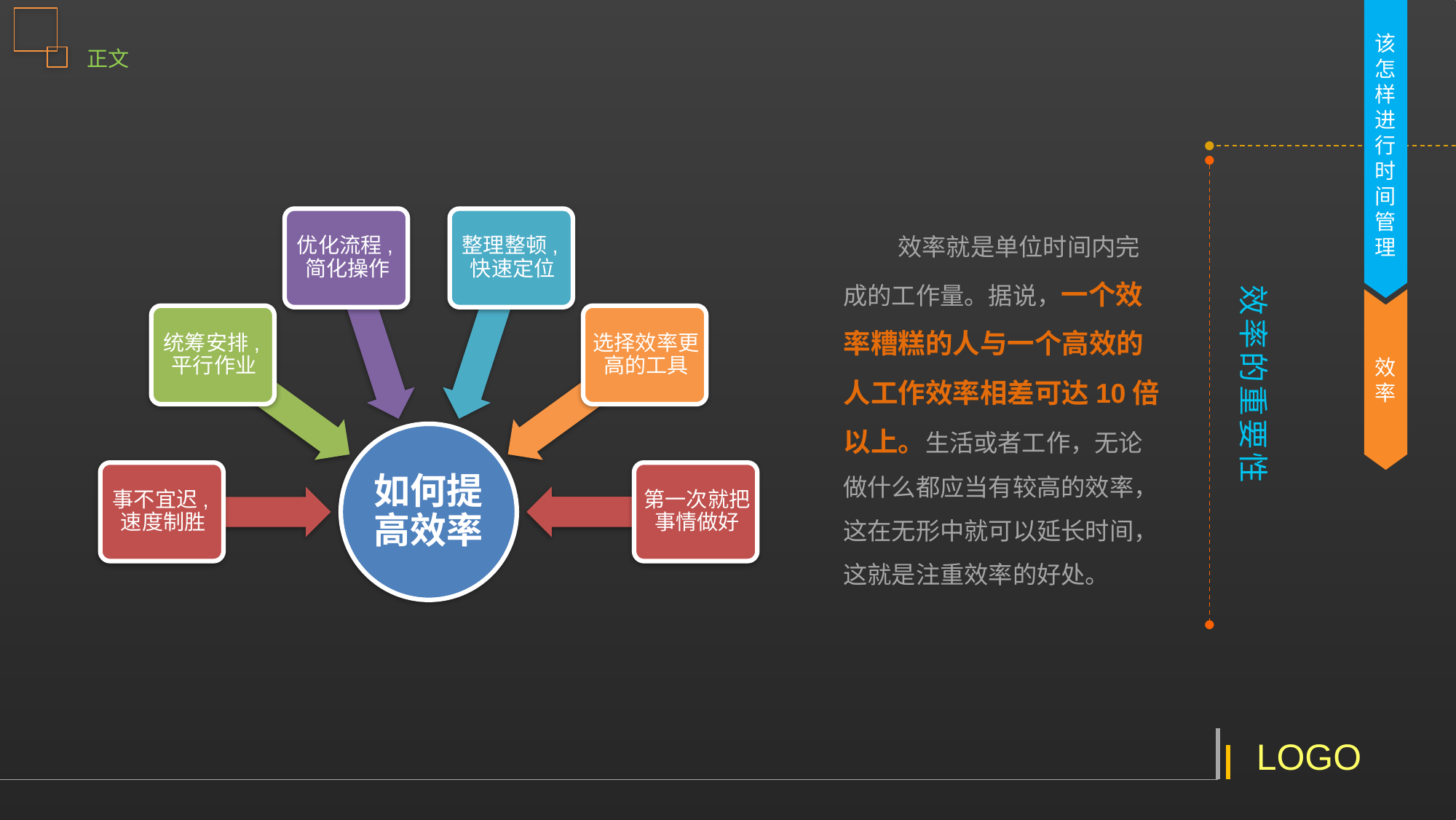

正文
该怎样进行时间管理
如何提高效率
事不宜迟,速度制胜
统筹安排,平行作业
优化流程,简化操作
整理整顿,快速定位
选择效率更高的工具
第一次就把事情做好
效率的重要性
效率就是单位时间内完成的工作量。据说，一个效率糟糕的人与一个高效的人工作效率相差可达10倍以上。生活或者工作，无论做什么都应当有较高的效率，这在无形中就可以延长时间，这就是注重效率的好处。
效率